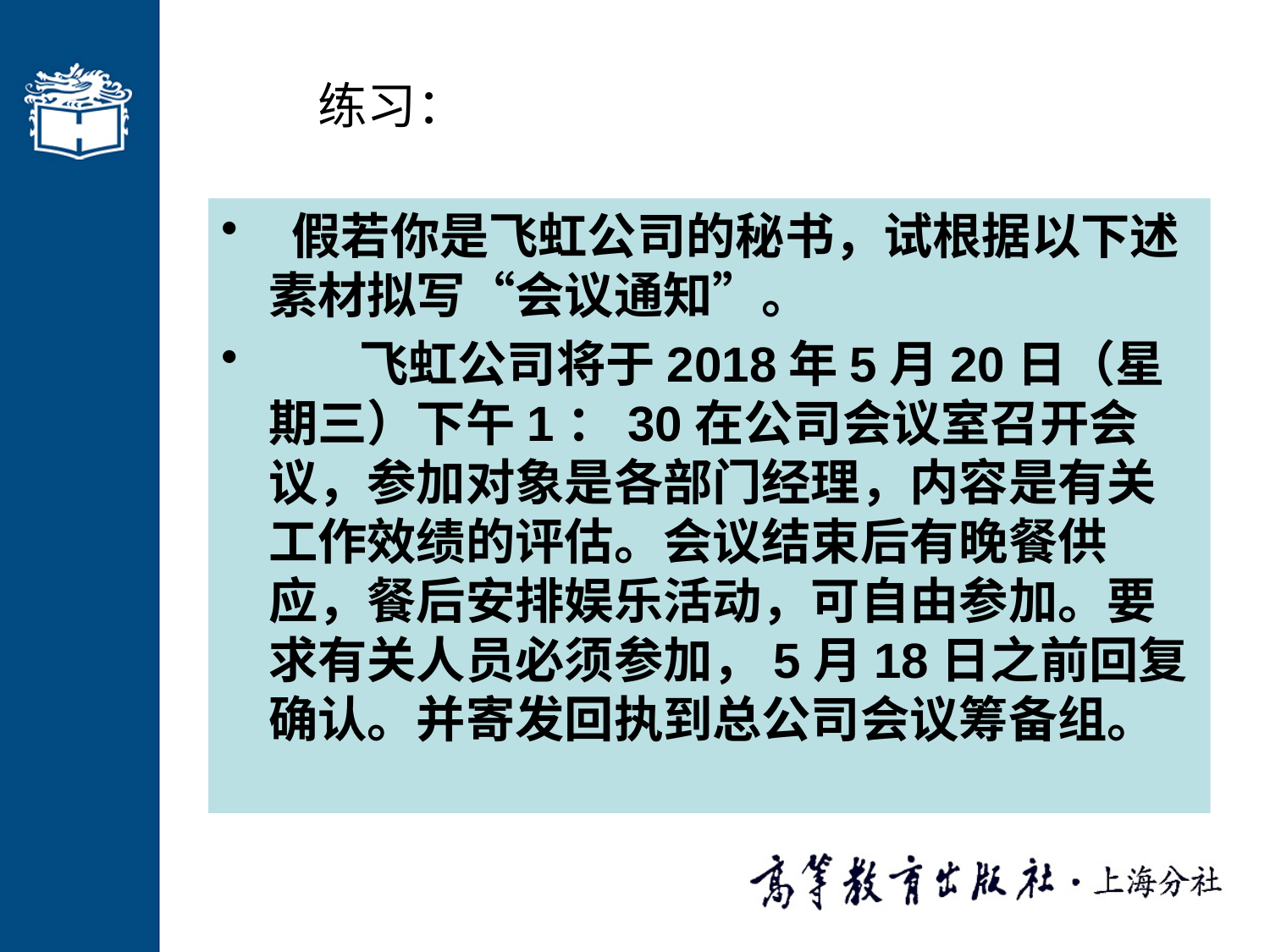

# 练习：
 假若你是飞虹公司的秘书，试根据以下述素材拟写“会议通知”。
       飞虹公司将于2018年5月20日（星期三）下午1：30在公司会议室召开会议，参加对象是各部门经理，内容是有关工作效绩的评估。会议结束后有晚餐供应，餐后安排娱乐活动，可自由参加。要求有关人员必须参加，5月18日之前回复确认。并寄发回执到总公司会议筹备组。